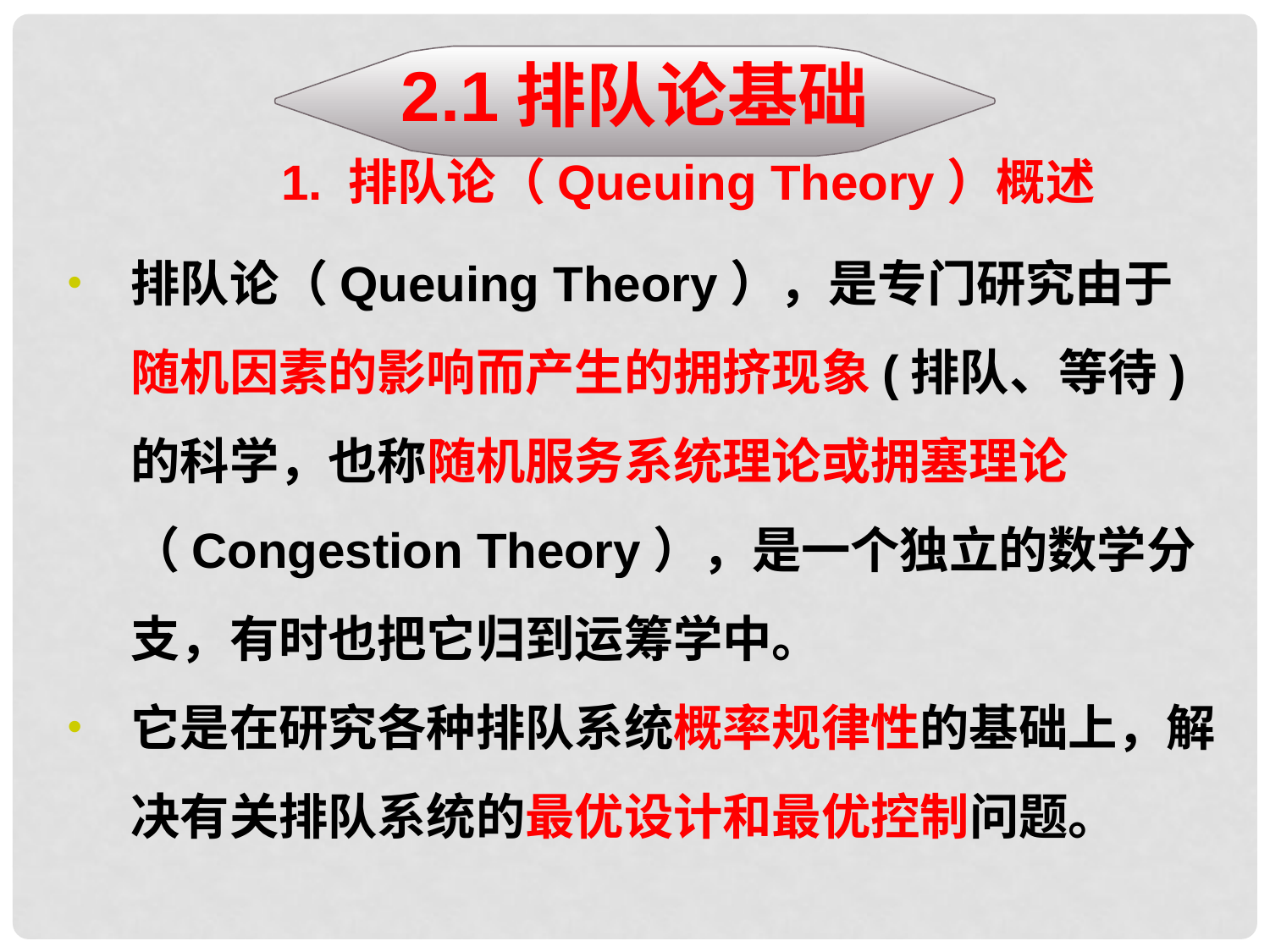

2.1排队论基础
1. 排队论（Queuing Theory）概述
排队论（Queuing Theory），是专门研究由于随机因素的影响而产生的拥挤现象(排队、等待)的科学，也称随机服务系统理论或拥塞理论（Congestion Theory），是一个独立的数学分支，有时也把它归到运筹学中。
它是在研究各种排队系统概率规律性的基础上，解决有关排队系统的最优设计和最优控制问题。